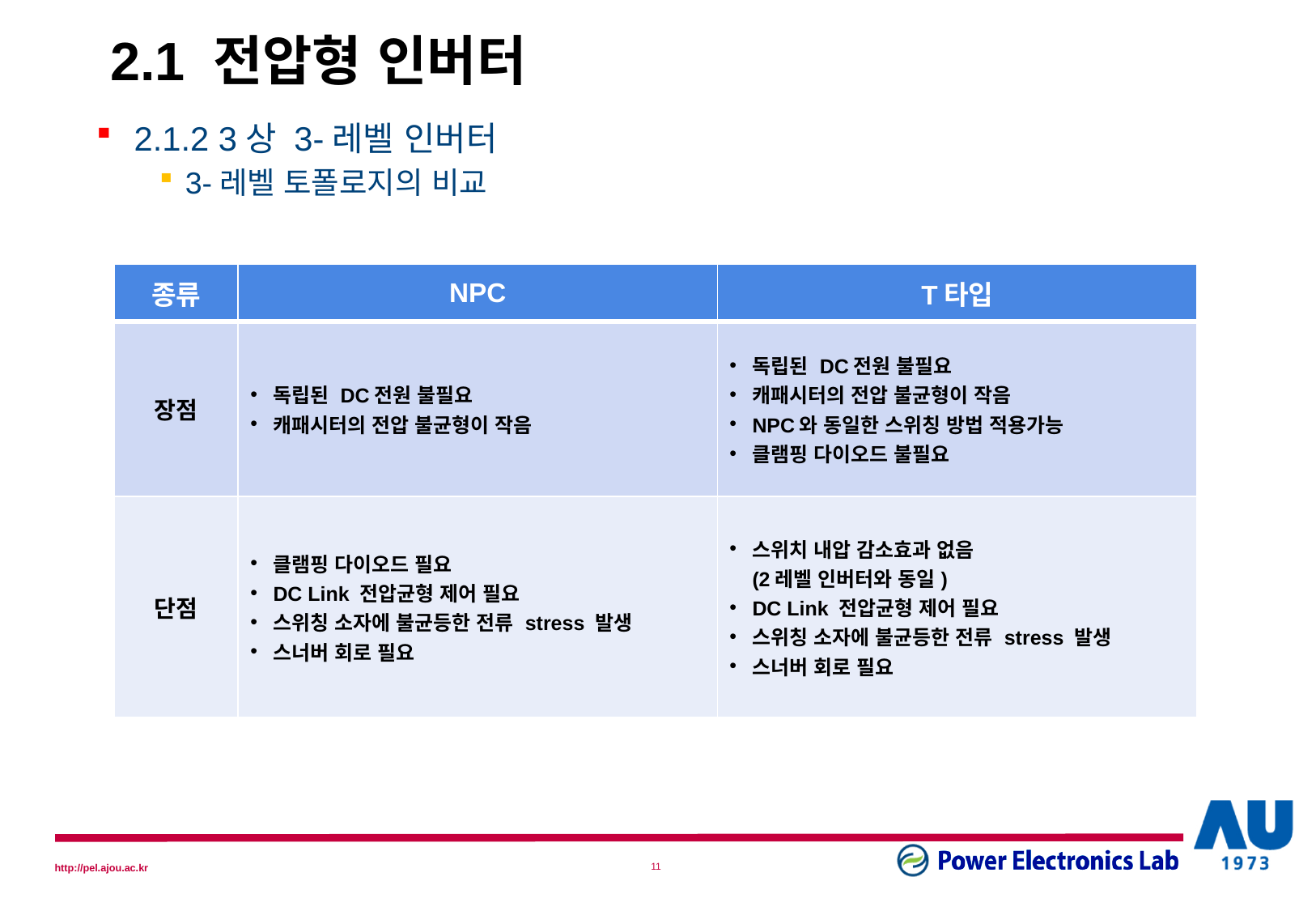

# 2.1 전압형 인버터
2.1.2 3상 3-레벨 인버터
3-레벨 토폴로지의 비교

| 종류 | NPC | T타입 |
| --- | --- | --- |
| 장점 | 독립된 DC전원 불필요 캐패시터의 전압 불균형이 작음 | 독립된 DC전원 불필요 캐패시터의 전압 불균형이 작음 NPC와 동일한 스위칭 방법 적용가능 클램핑 다이오드 불필요 |
| 단점 | 클램핑 다이오드 필요 DC Link 전압균형 제어 필요 스위칭 소자에 불균등한 전류 stress 발생 스너버 회로 필요 | 스위치 내압 감소효과 없음 (2레벨 인버터와 동일) DC Link 전압균형 제어 필요 스위칭 소자에 불균등한 전류 stress 발생 스너버 회로 필요 |
11